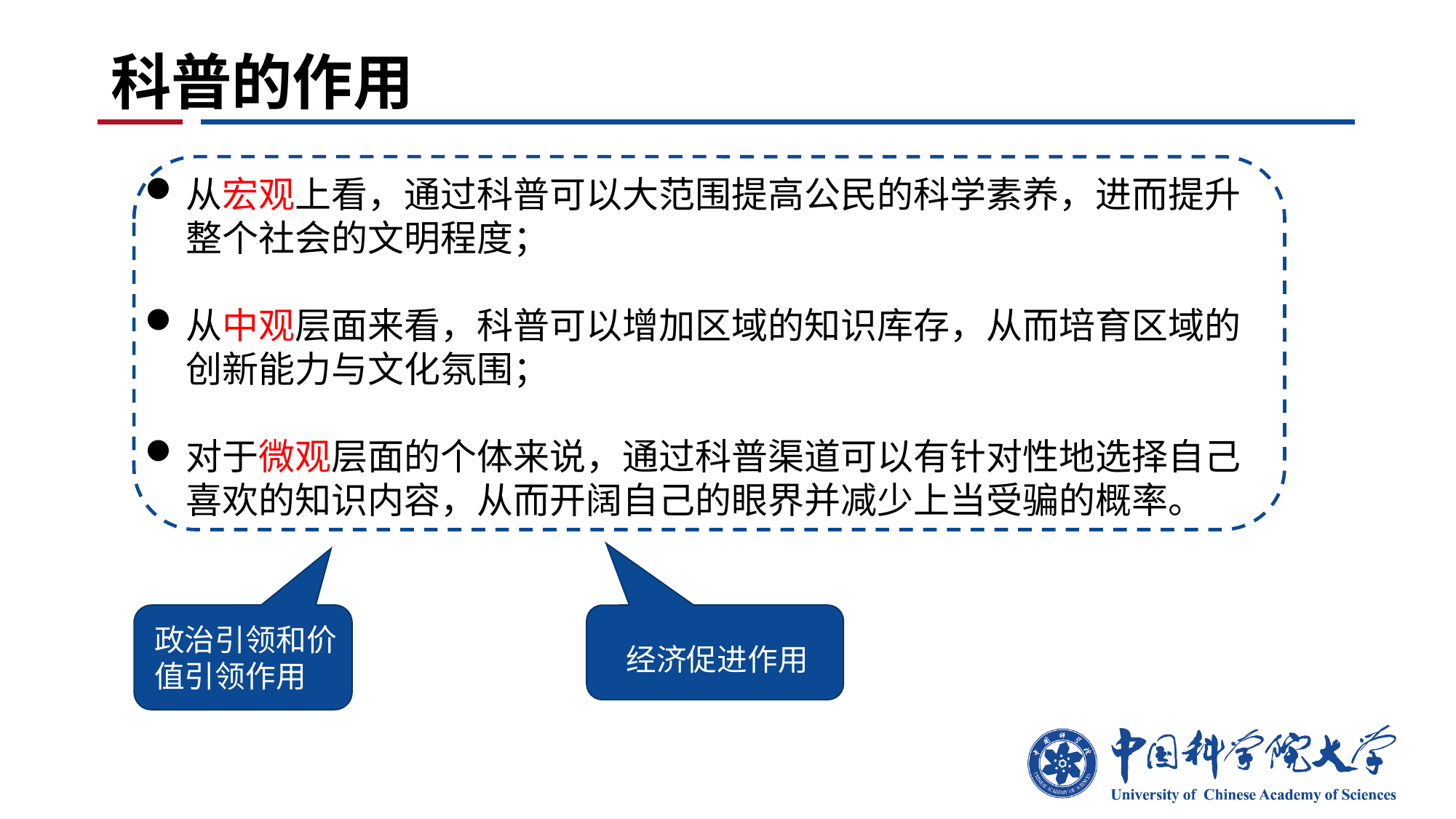

# 科普的作用

从宏观上看，通过科普可以大范围提高公民的科学素养，进而提升整个社会的文明程度；

从中观层面来看，科普可以增加区域的知识库存，从而培育区域的创新能力与文化氛围；

对于微观层面的个体来说，通过科普渠道可以有针对性地选择自己喜欢的知识内容，从而开阔自己的眼界并减少上当受骗的概率。

政治引领和价值引领作用
经济促进作用